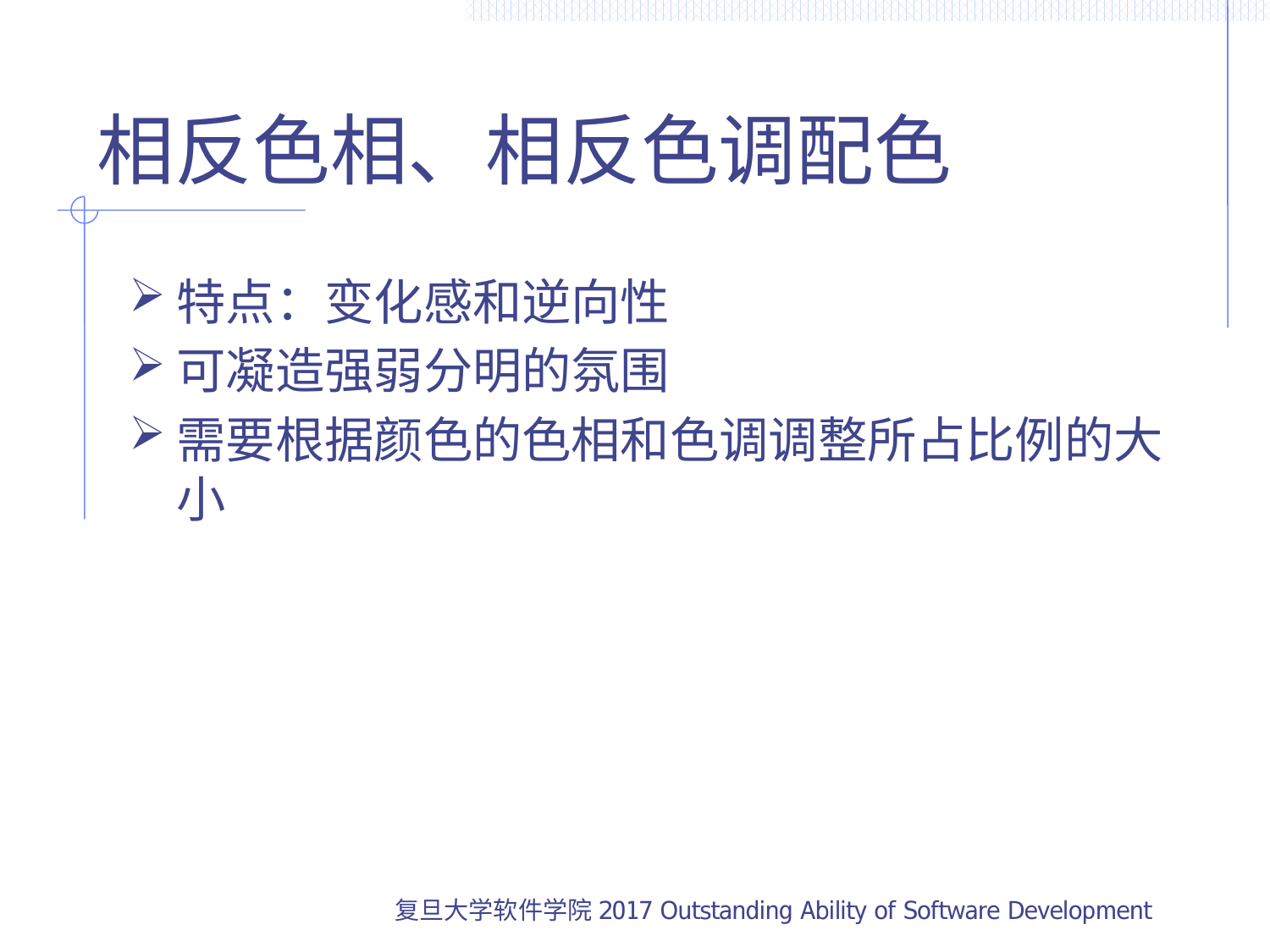

# 相反色相、相反色调配色
特点：变化感和逆向性
可凝造强弱分明的氛围
需要根据颜色的色相和色调调整所占比例的大小